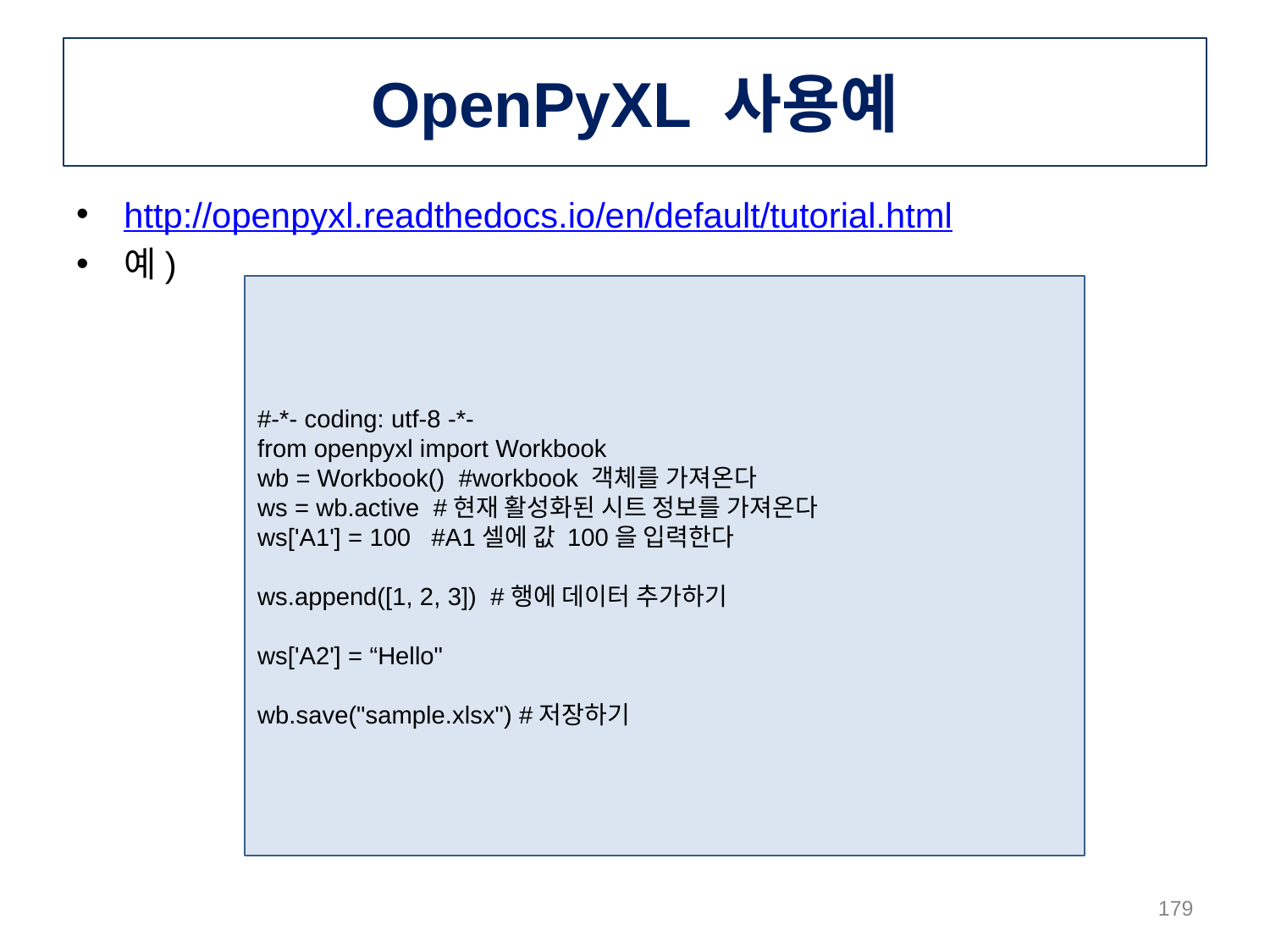

# OpenPyXL 사용예
http://openpyxl.readthedocs.io/en/default/tutorial.html
예)
#-*- coding: utf-8 -*-
from openpyxl import Workbook
wb = Workbook()  #workbook 객체를 가져온다
ws = wb.active  #현재 활성화된 시트 정보를 가져온다
ws['A1'] = 100   #A1셀에 값 100을 입력한다

ws.append([1, 2, 3])  #행에 데이터 추가하기

ws['A2'] = “Hello"

wb.save("sample.xlsx") #저장하기
179